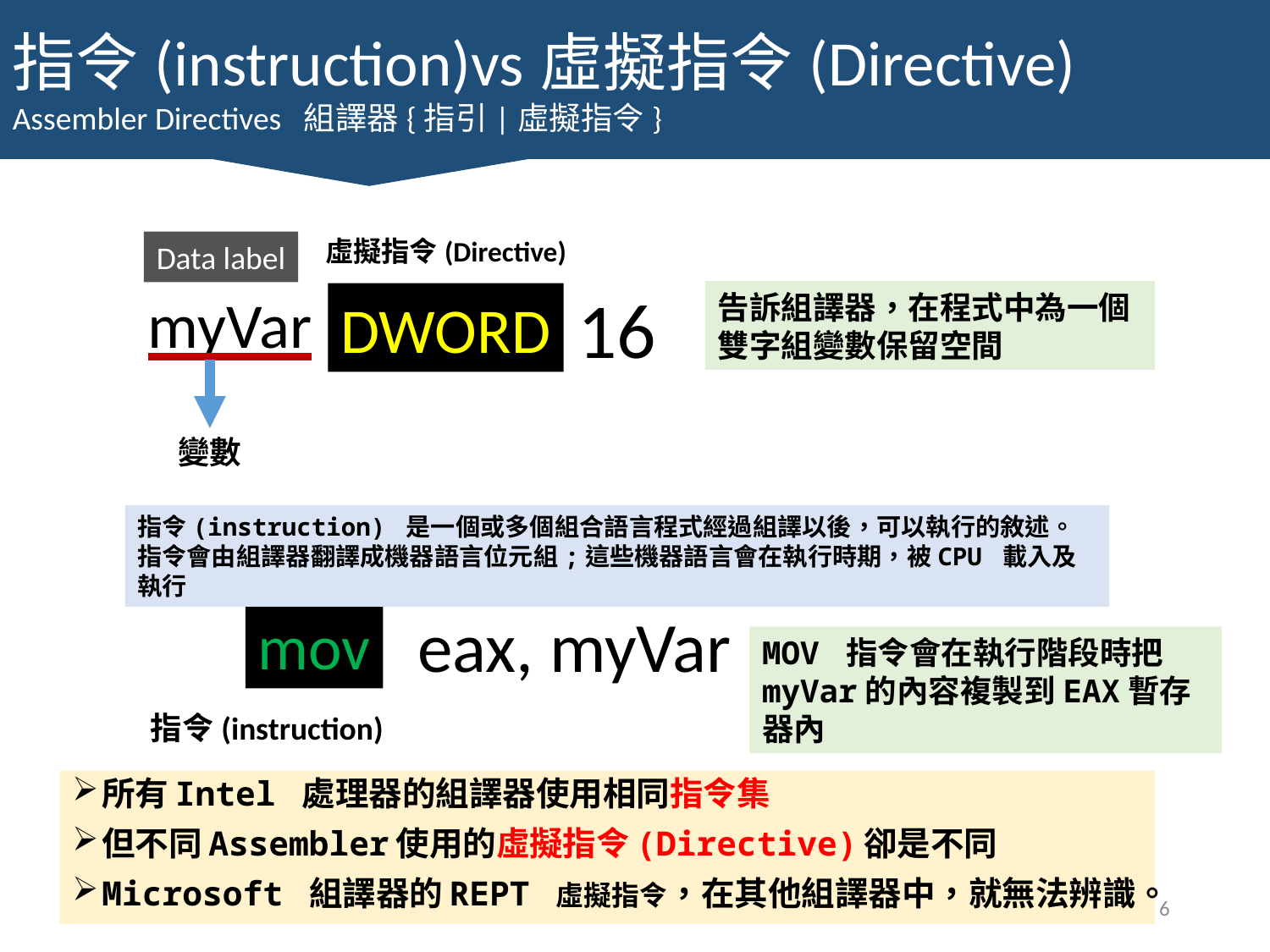

指令(instruction)vs虛擬指令(Directive)
Assembler Directives  組譯器{指引|虛擬指令}
虛擬指令(Directive)
Data label

16
myVar
告訴組譯器，在程式中為一個雙字組變數保留空間
DWORD
變數
指令(instruction) 是一個或多個組合語言程式經過組譯以後，可以執行的敘述。
指令會由組譯器翻譯成機器語言位元組;這些機器語言會在執行時期，被CPU 載入及執行
 eax, myVar
mov
MOV 指令會在執行階段時把myVar的內容複製到EAX暫存器內
指令(instruction)
所有Intel 處理器的組譯器使用相同指令集
但不同Assembler使用的虛擬指令(Directive)卻是不同
Microsoft 組譯器的REPT 虛擬指令，在其他組譯器中，就無法辨識。
6